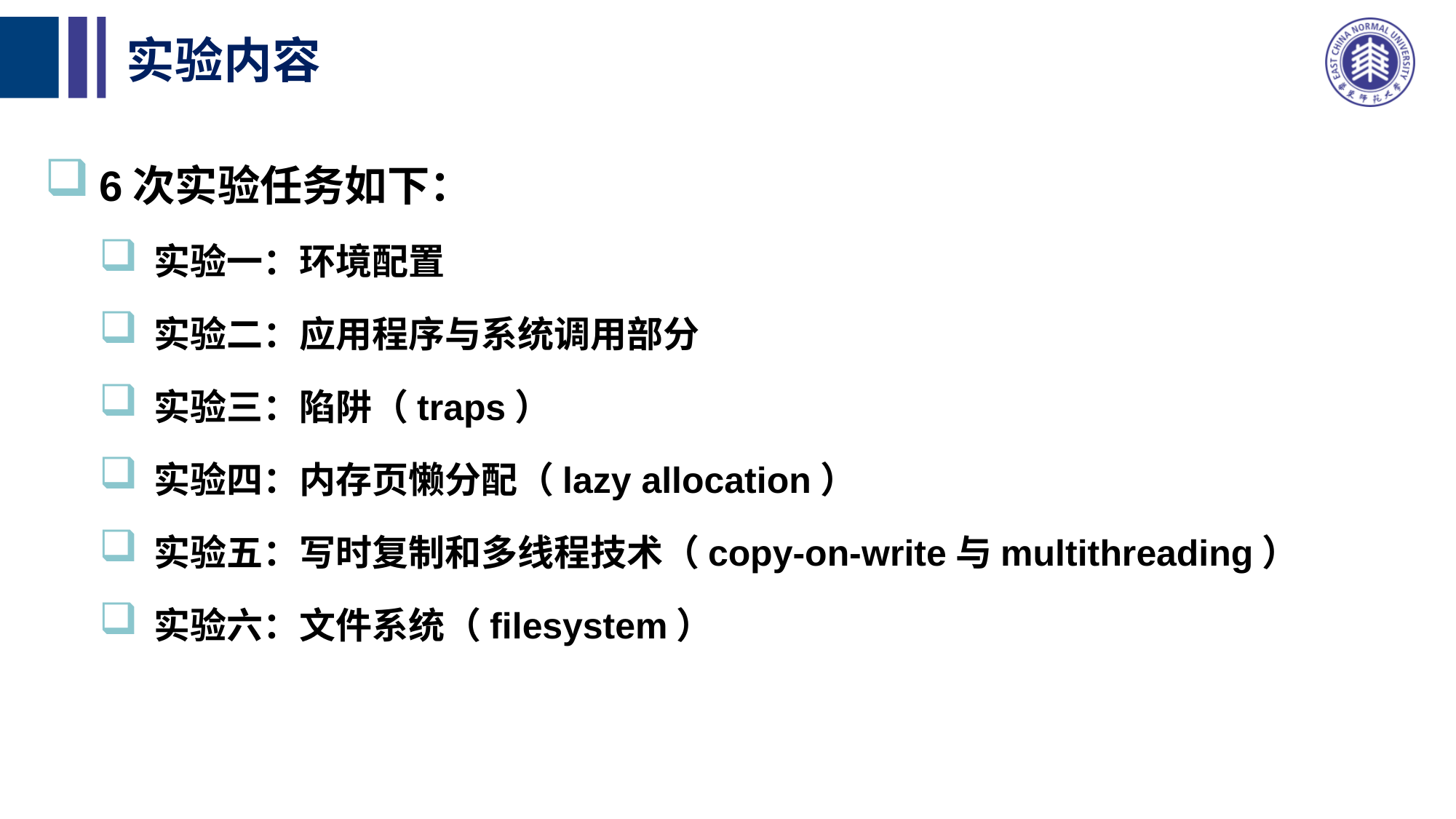

# 实验内容
6次实验任务如下：
实验一：环境配置
实验二：应用程序与系统调用部分
实验三：陷阱（traps）
实验四：内存页懒分配（lazy allocation）
实验五：写时复制和多线程技术（copy-on-write与multithreading）
实验六：文件系统（filesystem）